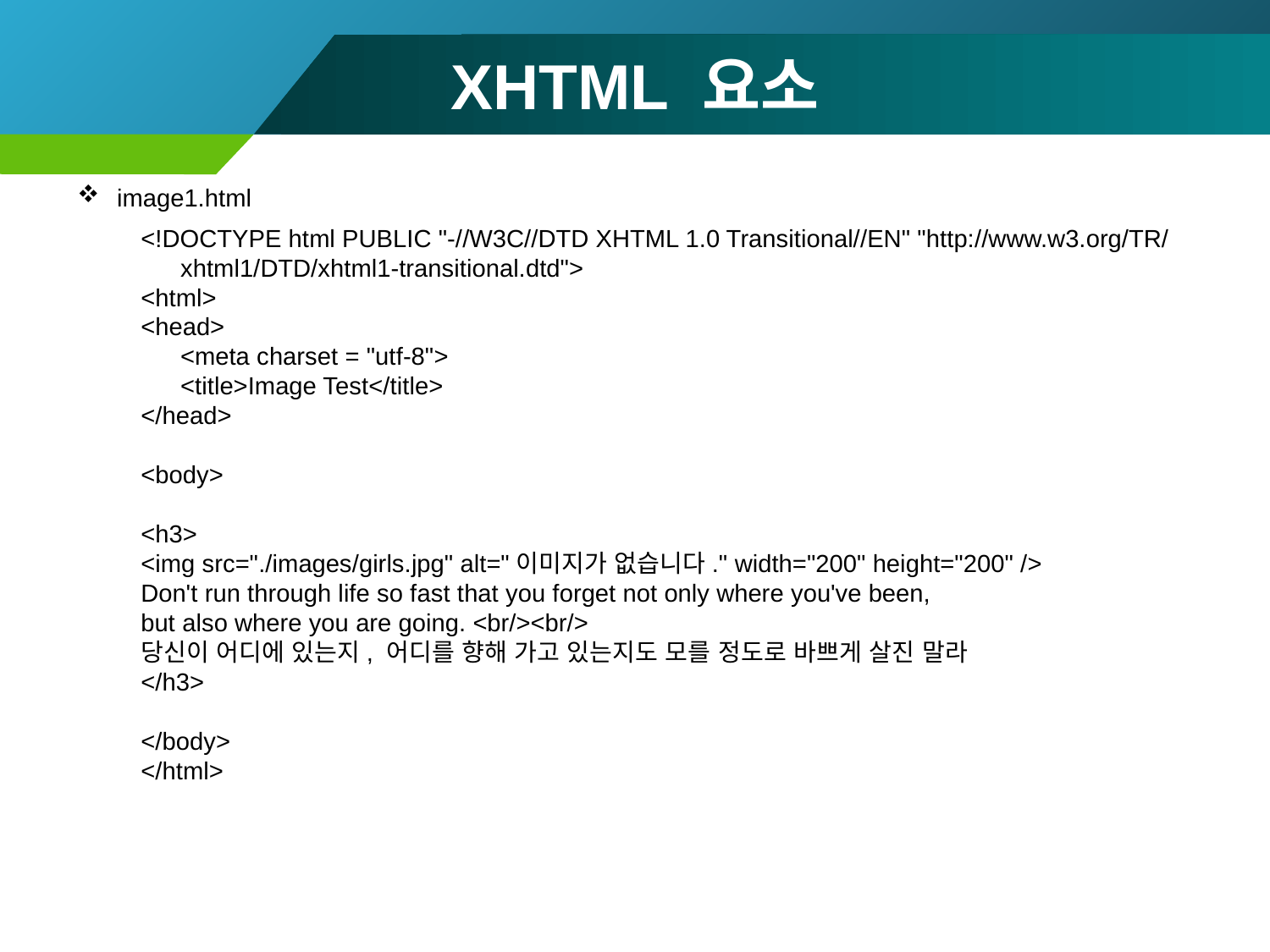

# XHTML 요소
image1.html
<!DOCTYPE html PUBLIC "-//W3C//DTD XHTML 1.0 Transitional//EN" "http://www.w3.org/TR/xhtml1/DTD/xhtml1-transitional.dtd">
<html>
<head>
	<meta charset = "utf-8">
	<title>Image Test</title>
</head>

<body>

<h3>
<img src="./images/girls.jpg" alt="이미지가 없습니다." width="200" height="200" />
Don't run through life so fast that you forget not only where you've been,
but also where you are going. <br/><br/>
당신이 어디에 있는지, 어디를 향해 가고 있는지도 모를 정도로 바쁘게 살진 말라
</h3>

</body>
</html>
66